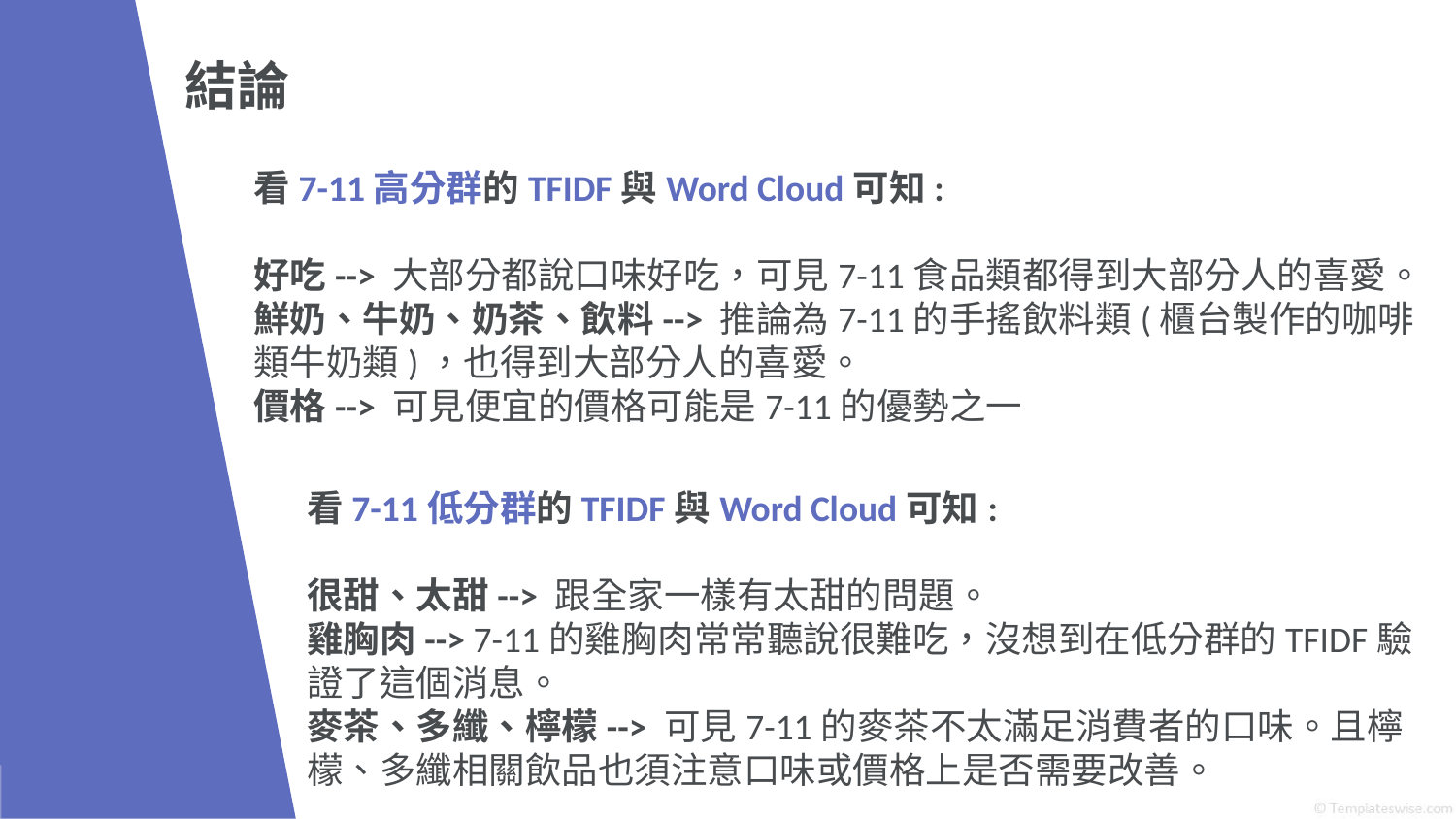

結論
看7-11高分群的TFIDF與Word Cloud可知:

好吃--> 大部分都說口味好吃，可見7-11食品類都得到大部分人的喜愛。
鮮奶、牛奶、奶茶、飲料--> 推論為7-11的手搖飲料類(櫃台製作的咖啡類牛奶類)，也得到大部分人的喜愛。
價格--> 可見便宜的價格可能是7-11的優勢之一
看7-11低分群的TFIDF與Word Cloud可知:

很甜、太甜--> 跟全家一樣有太甜的問題。
雞胸肉--> 7-11的雞胸肉常常聽說很難吃，沒想到在低分群的TFIDF驗證了這個消息。
麥茶、多纖、檸檬--> 可見7-11的麥茶不太滿足消費者的口味。且檸檬、多纖相關飲品也須注意口味或價格上是否需要改善。